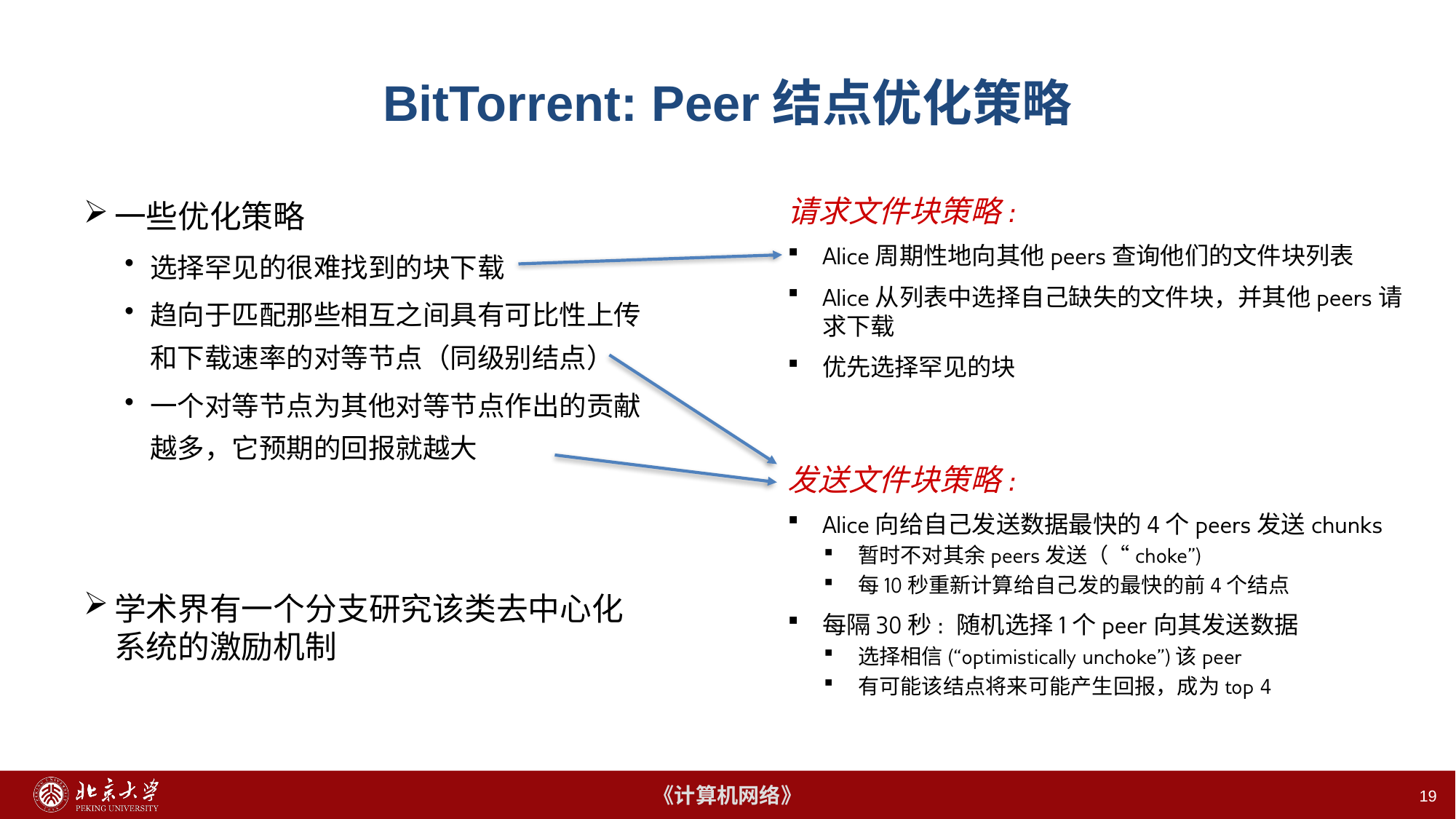

# BitTorrent: Peer结点优化策略
请求文件块策略:
Alice周期性地向其他peers查询他们的文件块列表
Alice从列表中选择自己缺失的文件块，并其他peers请求下载
优先选择罕见的块
一些优化策略
选择罕见的很难找到的块下载
趋向于匹配那些相互之间具有可比性上传和下载速率的对等节点（同级别结点）
一个对等节点为其他对等节点作出的贡献越多，它预期的回报就越大

学术界有一个分支研究该类去中心化系统的激励机制
发送文件块策略:
Alice向给自己发送数据最快的4个peers发送chunks
暂时不对其余peers发送（“choke”)
每10秒重新计算给自己发的最快的前4个结点
每隔30秒: 随机选择1个peer向其发送数据
选择相信(“optimistically unchoke”)该peer
有可能该结点将来可能产生回报，成为top 4
19